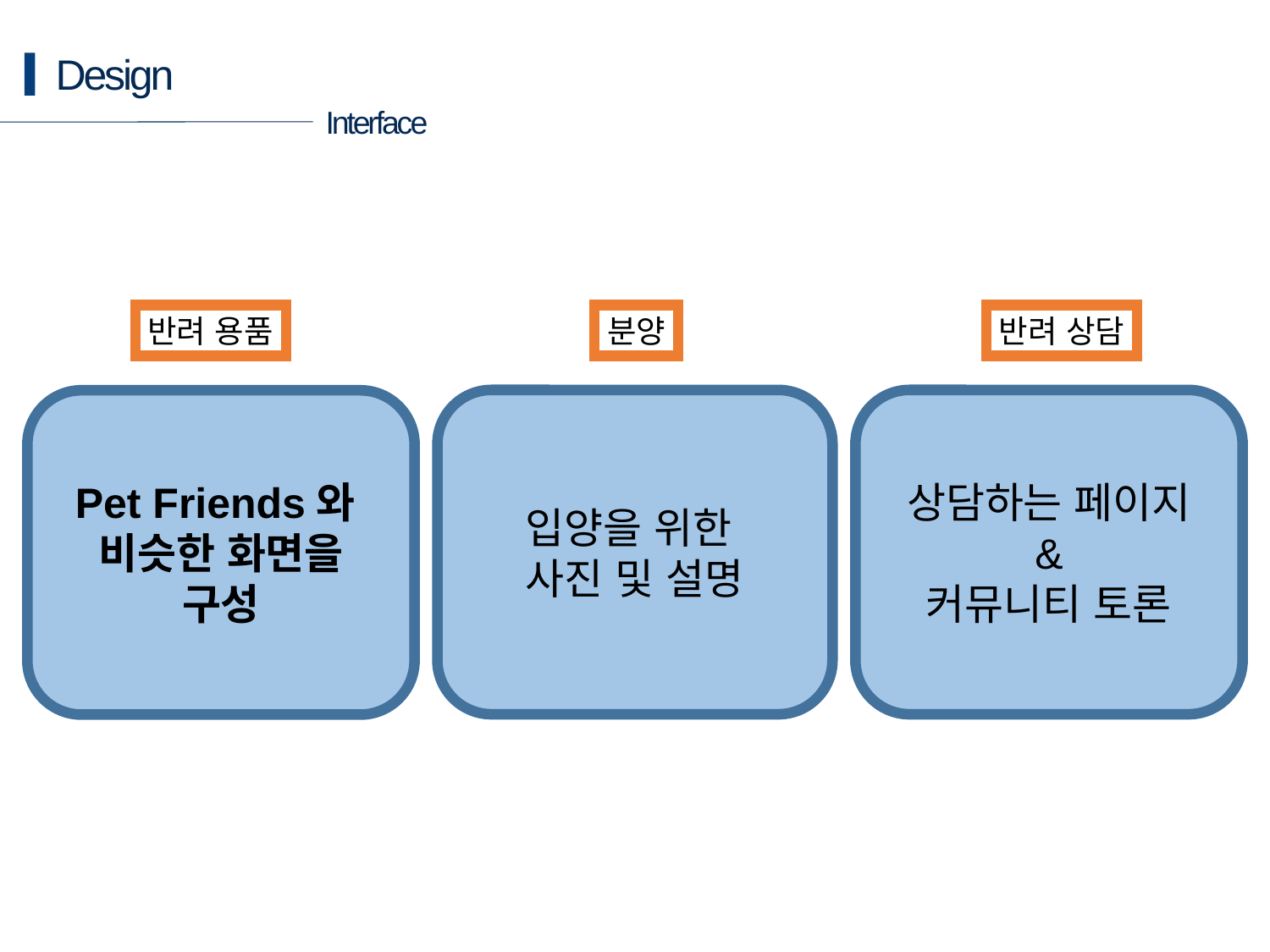

Design

Interface
반려 용품
분양
반려 상담
상담하는 페이지
&
커뮤니티 토론
입양을 위한
사진 및 설명
Pet Friends와
비슷한 화면을 구성